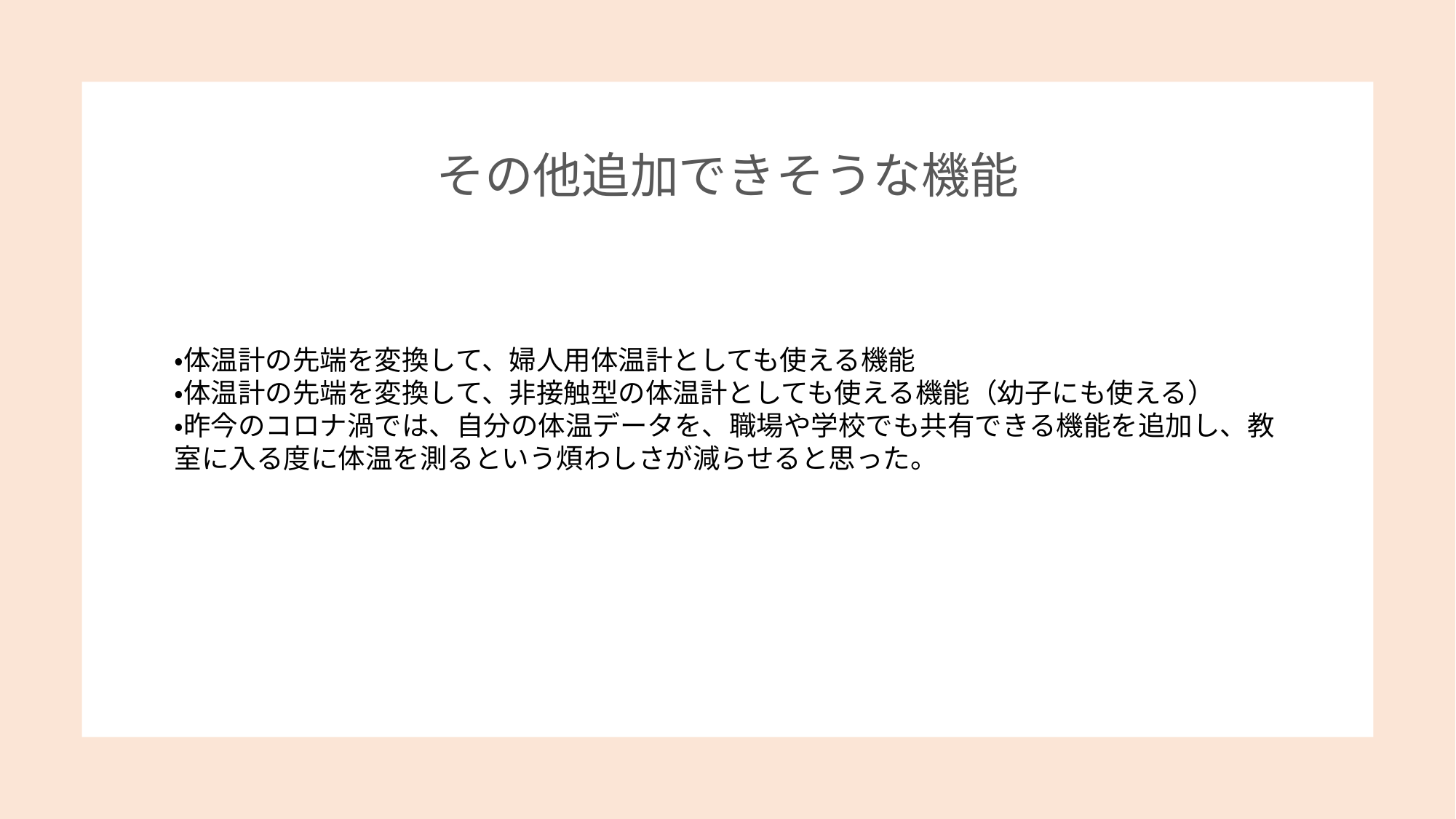

# その他追加できそうな機能
・体温計の先端を変換して、婦人用体温計としても使える機能
・体温計の先端を変換して、非接触型の体温計としても使える機能（幼子にも使える）
・昨今のコロナ渦では、自分の体温データを、職場や学校でも共有できる機能を追加し、教室に入る度に体温を測るという煩わしさが減らせると思った。